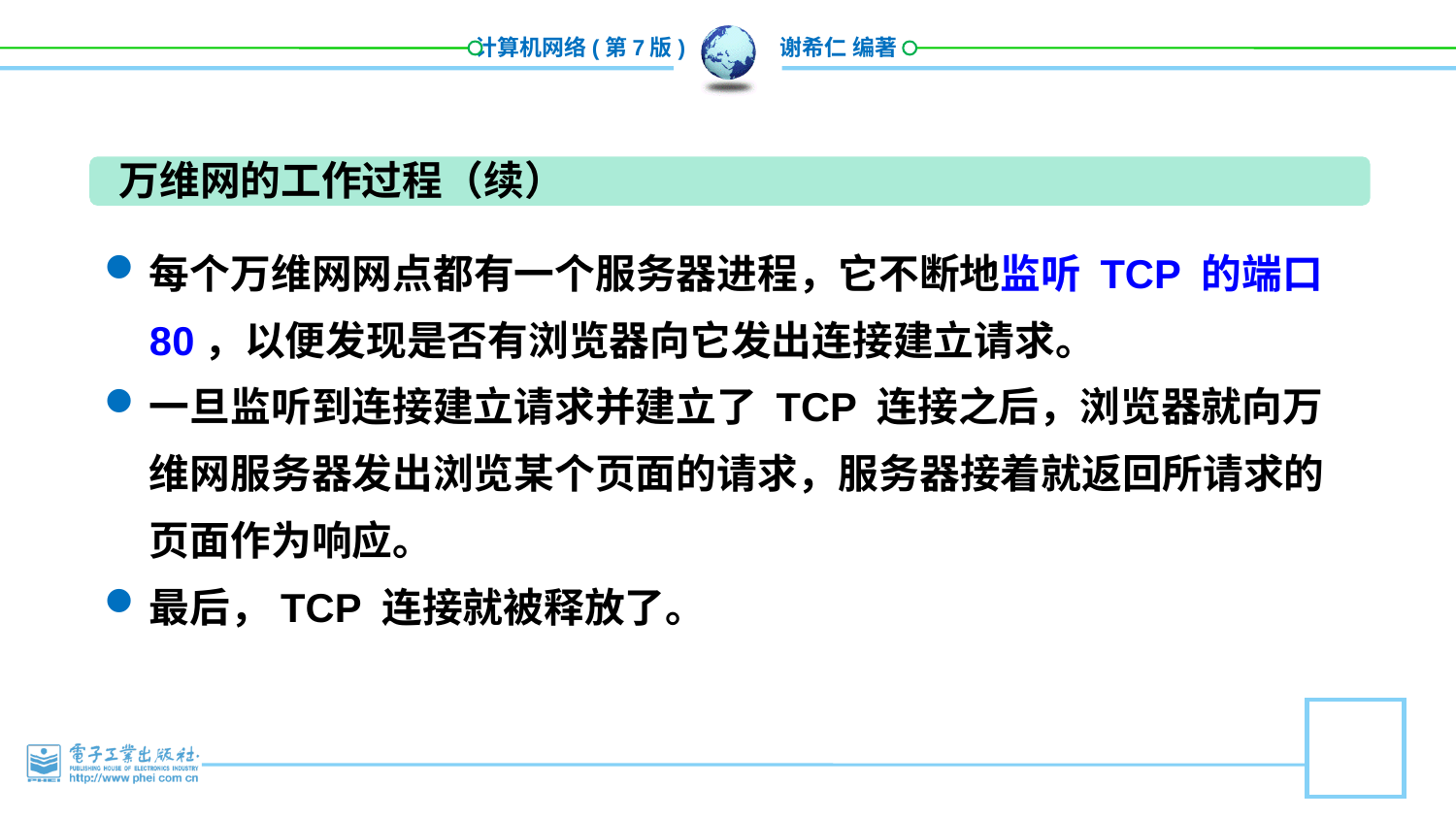

万维网的工作过程（续）

每个万维网网点都有一个服务器进程，它不断地监听 TCP 的端口 80，以便发现是否有浏览器向它发出连接建立请求。
一旦监听到连接建立请求并建立了 TCP 连接之后，浏览器就向万维网服务器发出浏览某个页面的请求，服务器接着就返回所请求的页面作为响应。
最后，TCP 连接就被释放了。